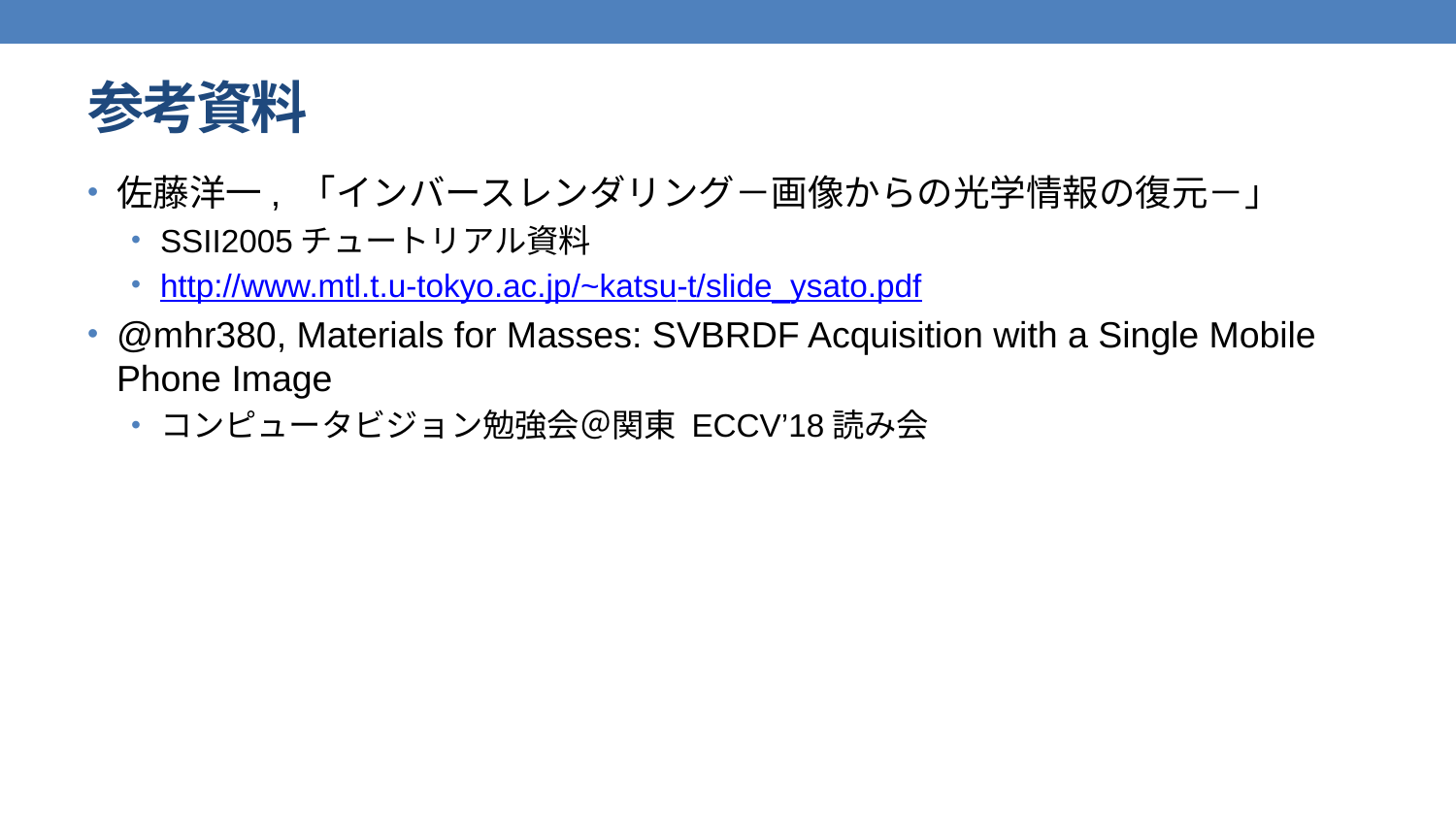

# 参考資料
佐藤洋一, 「インバースレンダリング－画像からの光学情報の復元－」
SSII2005チュートリアル資料
http://www.mtl.t.u-tokyo.ac.jp/~katsu-t/slide_ysato.pdf
@mhr380, Materials for Masses: SVBRDF Acquisition with a Single Mobile Phone Image
コンピュータビジョン勉強会＠関東 ECCV’18読み会